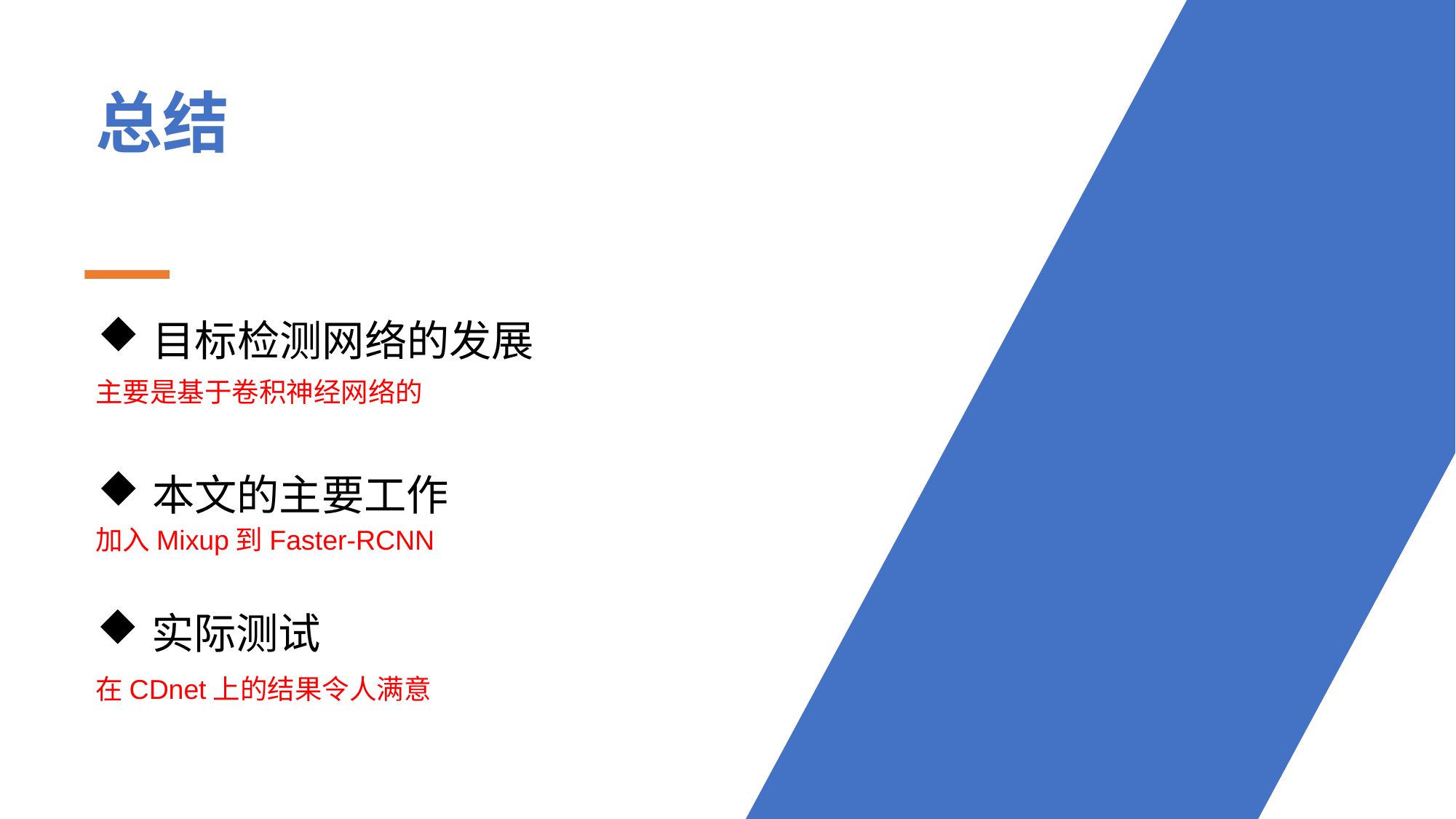

总结
目标检测网络的发展
主要是基于卷积神经网络的
本文的主要工作
加入Mixup到Faster-RCNN
实际测试
在CDnet上的结果令人满意